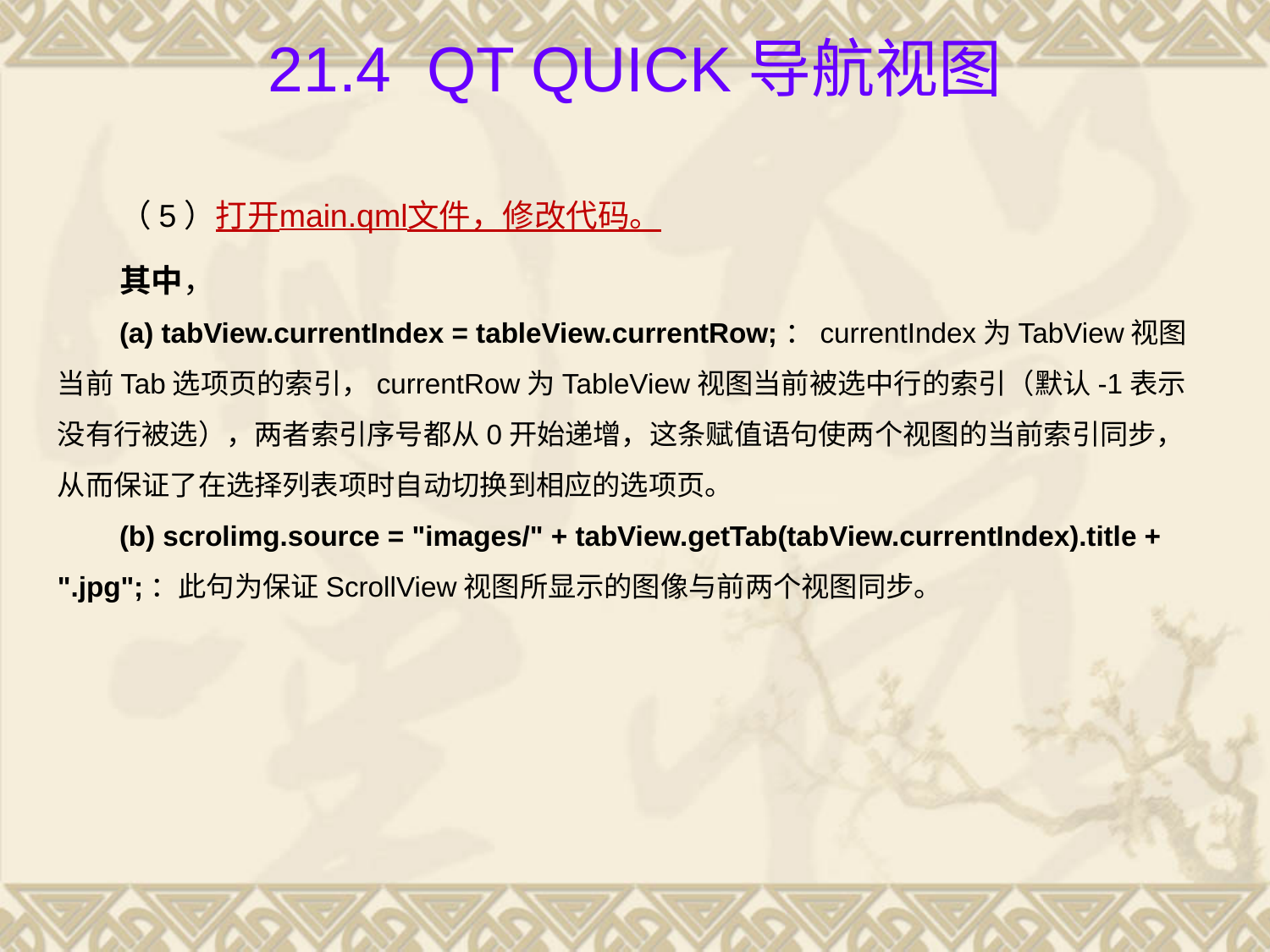

# 21.4  Qt Quick导航视图
（5）打开main.qml文件，修改代码。
其中，
(a) tabView.currentIndex = tableView.currentRow;：currentIndex为TabView视图当前Tab选项页的索引，currentRow为TableView视图当前被选中行的索引（默认-1表示没有行被选），两者索引序号都从0开始递增，这条赋值语句使两个视图的当前索引同步，从而保证了在选择列表项时自动切换到相应的选项页。
(b) scrolimg.source = "images/" + tabView.getTab(tabView.currentIndex).title + ".jpg";：此句为保证ScrollView视图所显示的图像与前两个视图同步。